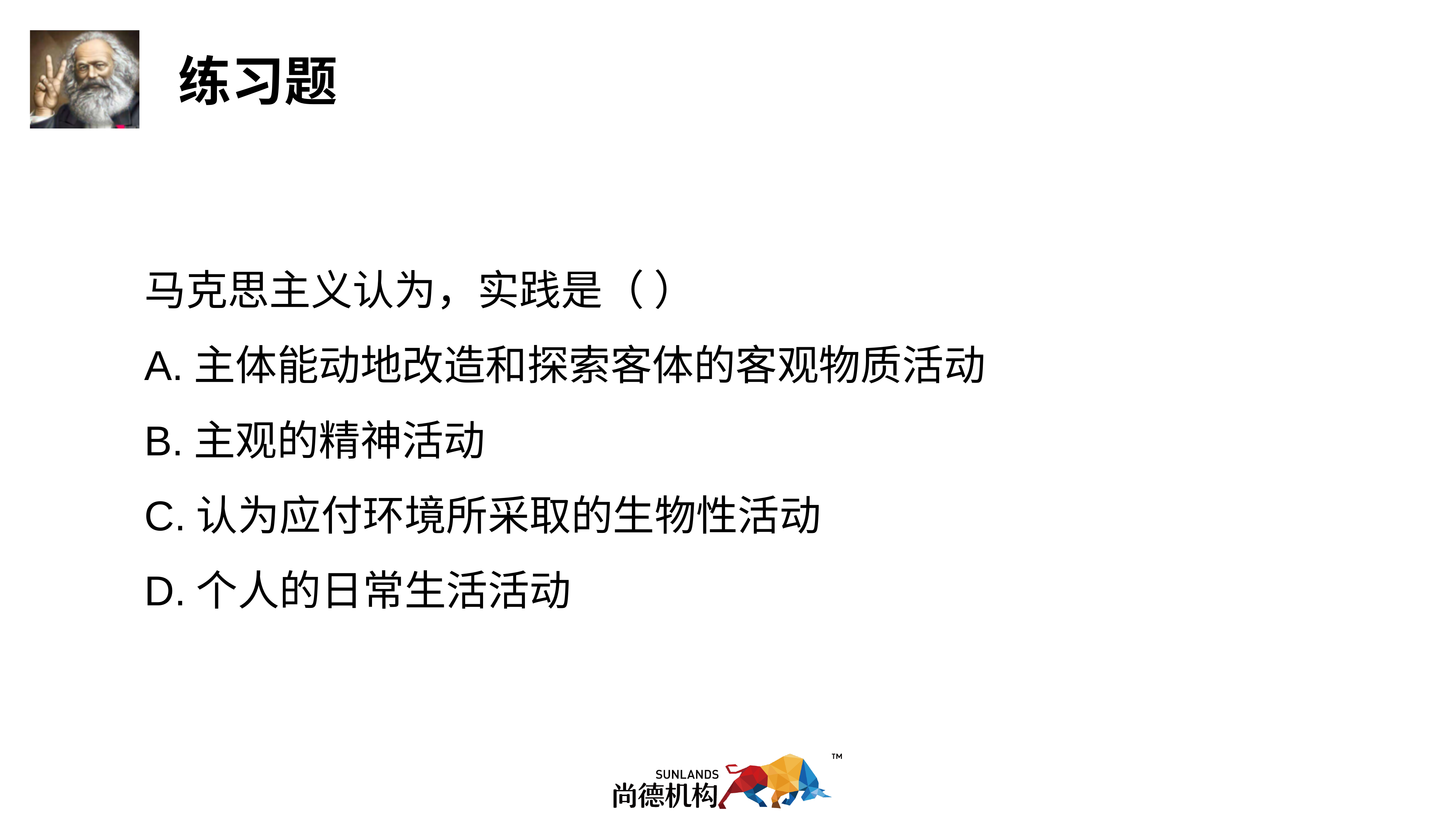

马克思主义认为，实践是（ ）
A.主体能动地改造和探索客体的客观物质活动
B.主观的精神活动
C.认为应付环境所采取的生物性活动
D.个人的日常生活活动